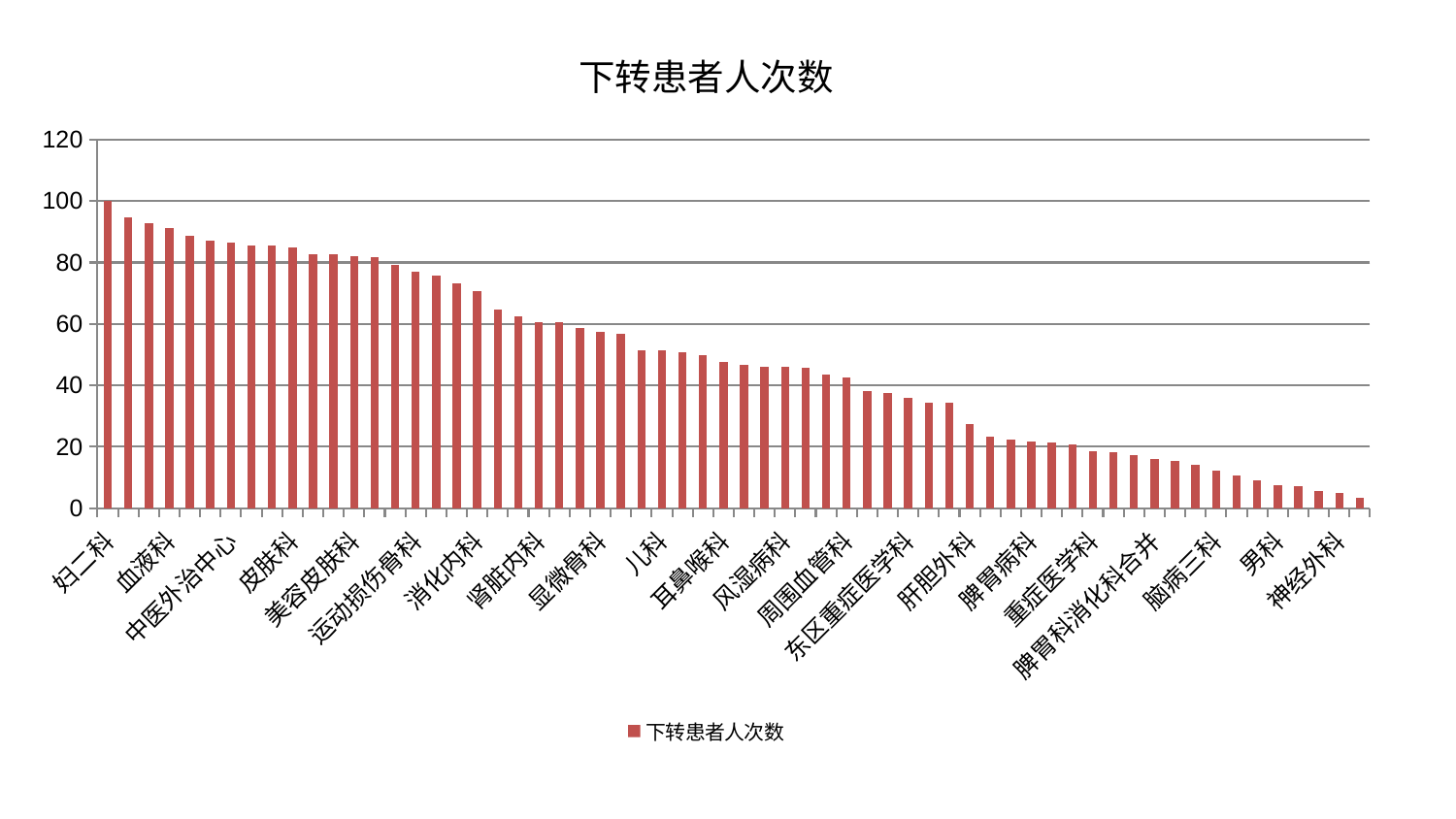

### Chart: 下转患者人次数

| Category | 下转患者人次数 |
|---|---|
| 妇二科 | 100.0 |
| 产科 | 94.57020238179697 |
| 骨科 | 92.75193979611737 |
| 血液科 | 91.26987787861177 |
| 呼吸内科 | 88.54527543985301 |
| 关节骨科 | 87.28124938762743 |
| 中医外治中心 | 86.4637824328436 |
| 脊柱骨科 | 85.49145728347804 |
| 创伤骨科 | 85.38964630885552 |
| 皮肤科 | 84.9277482636114 |
| 妇科妇二科合并 | 82.78624710123478 |
| 小儿骨科 | 82.65144177636594 |
| 美容皮肤科 | 82.19520832175749 |
| 针灸科 | 81.74133127769127 |
| 脑病二科 | 79.31475517528264 |
| 运动损伤骨科 | 76.88903423918661 |
| 康复科 | 75.69509536588342 |
| 内分泌科 | 73.18721657007497 |
| 消化内科 | 70.64936118899365 |
| 综合内科 | 64.79122721210271 |
| 推拿科 | 62.568203444430694 |
| 肾脏内科 | 60.65761968112687 |
| 肛肠科 | 60.64898706311102 |
| 口腔科 | 58.65840836691542 |
| 显微骨科 | 57.563690457858065 |
| 心病三科 | 56.918237727937026 |
| 心病四科 | 51.35024649285469 |
| 儿科 | 51.309071423987085 |
| 微创骨科 | 50.74880801764719 |
| 医院 | 49.904954515343434 |
| 耳鼻喉科 | 47.562485295310836 |
| 心病一科 | 46.65690710729634 |
| 神经内科 | 46.15152048390197 |
| 风湿病科 | 46.042442453713306 |
| 胸外科 | 45.761635492154376 |
| 妇科 | 43.69062423818691 |
| 周围血管科 | 42.601430371385206 |
| 小儿推拿科 | 38.18322740587246 |
| 普通外科 | 37.65270895082586 |
| 东区重症医学科 | 35.998339640567735 |
| 心病二科 | 34.42393142546012 |
| 中医经典科 | 34.33200963094355 |
| 肝胆外科 | 27.398296681616557 |
| 西区重症医学科 | 23.209671638127478 |
| 老年医学科 | 22.208648921409736 |
| 脾胃病科 | 21.599081016521886 |
| 治未病中心 | 21.339637062791407 |
| 眼科 | 20.71545630160357 |
| 重症医学科 | 18.564995878361593 |
| 肝病科 | 18.21595130404551 |
| 东区肾病科 | 17.453723388301494 |
| 脾胃科消化科合并 | 16.11831123106738 |
| 泌尿外科 | 15.315059985493095 |
| 脑病一科 | 14.09530135347686 |
| 脑病三科 | 12.140598494428612 |
| 肿瘤内科 | 10.597333732735322 |
| 身心医学科 | 8.980976526783692 |
| 男科 | 7.369807305698919 |
| 乳腺甲状腺外科 | 7.042861214789848 |
| 心血管内科 | 5.5412809889525425 |
| 神经外科 | 5.053306658590778 |
| 肾病科 | 3.2940856822239124 |
83